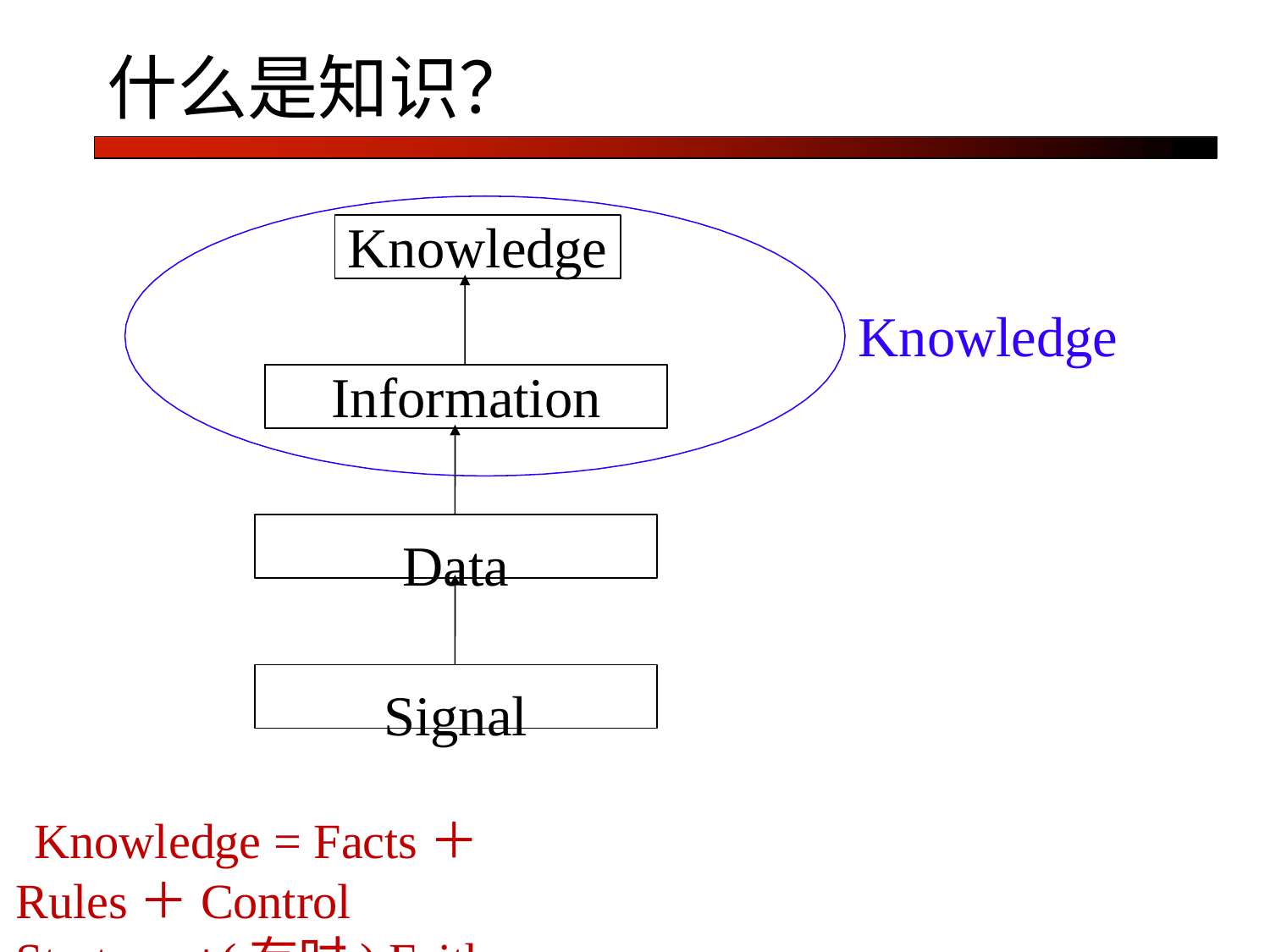

# 什么是知识？

Knowledge

Knowledge
Information

Data Signal

Knowledge = Facts＋Rules＋Control Strategy +(有时) Faiths